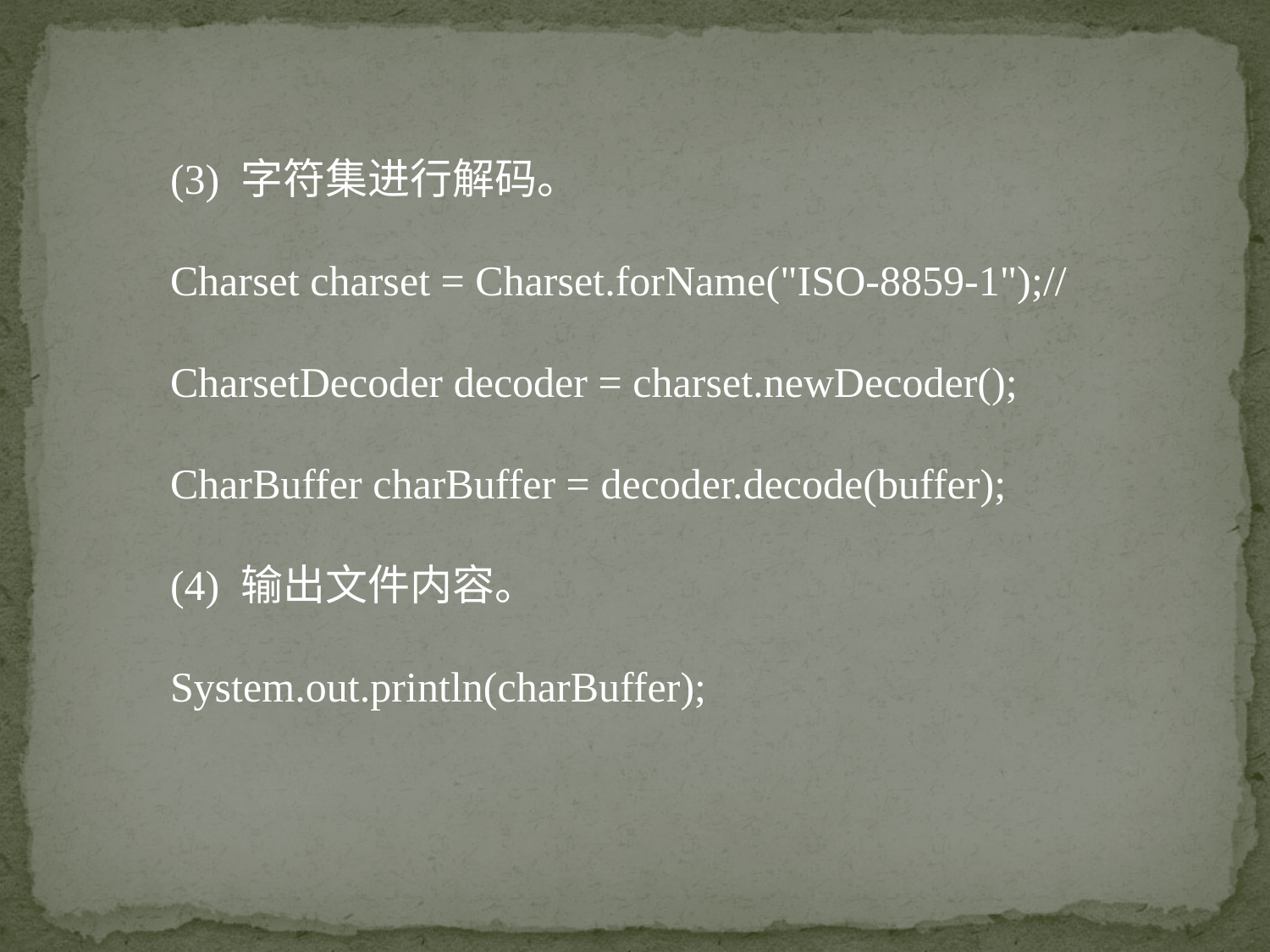

(3) 字符集进行解码。
Charset charset = Charset.forName("ISO-8859-1");//
CharsetDecoder decoder = charset.newDecoder();
CharBuffer charBuffer = decoder.decode(buffer);
(4) 输出文件内容。
System.out.println(charBuffer);